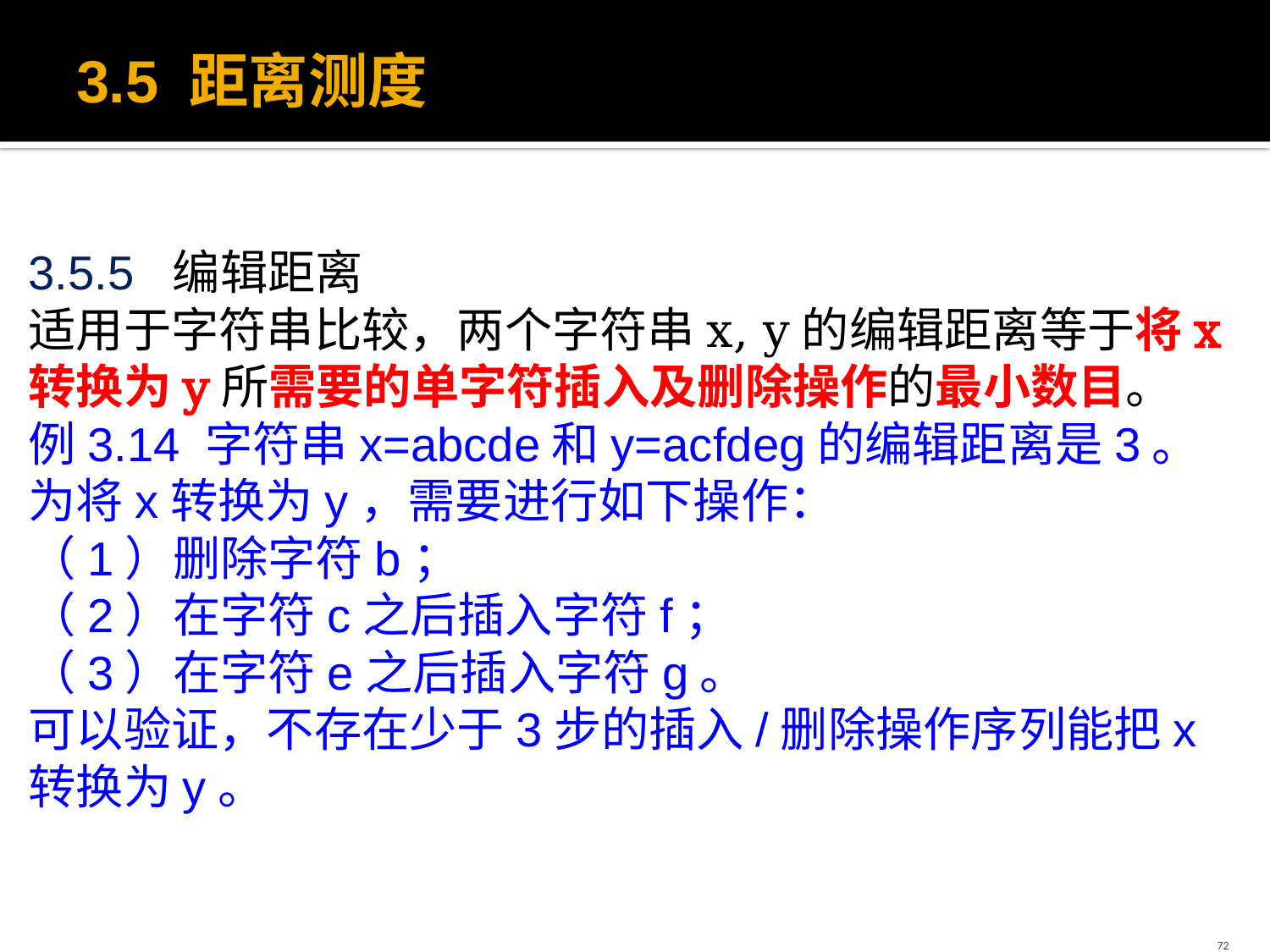

# 3.5 距离测度
3.5.5  编辑距离
适用于字符串比较，两个字符串x, y的编辑距离等于将x转换为y所需要的单字符插入及删除操作的最小数目。
例3.14 字符串x=abcde和y=acfdeg的编辑距离是3。为将x转换为y，需要进行如下操作：
（1）删除字符b；
（2）在字符c之后插入字符f；
（3）在字符e之后插入字符g。
可以验证，不存在少于3步的插入/删除操作序列能把x转换为y。
72